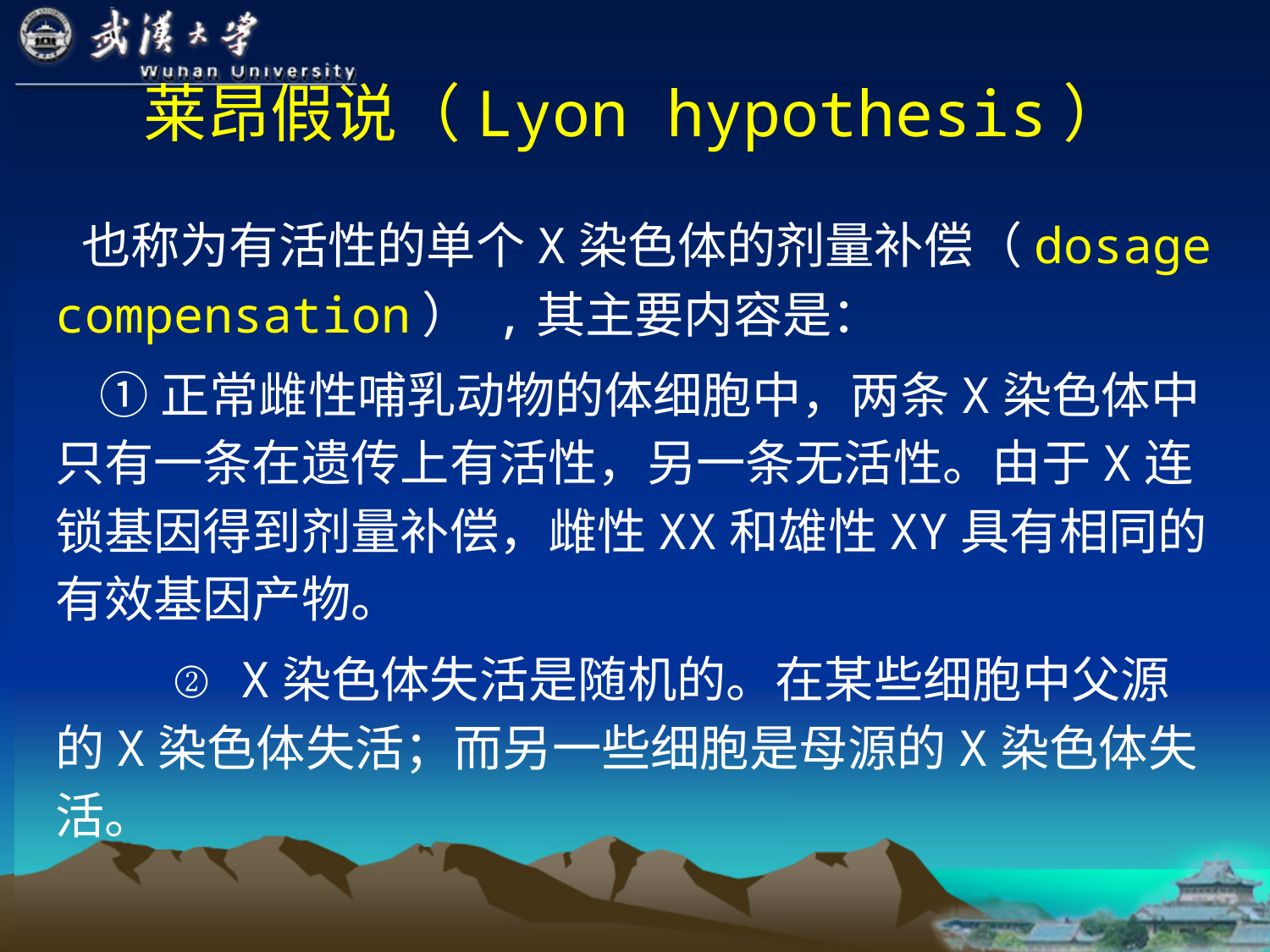

# 莱昂假说（Lyon hypothesis）
 也称为有活性的单个X染色体的剂量补偿（dosage compensation） ,其主要内容是：
    ①正常雌性哺乳动物的体细胞中，两条X染色体中只有一条在遗传上有活性，另一条无活性。由于X连锁基因得到剂量补偿，雌性XX和雄性XY具有相同的有效基因产物。
    ② X染色体失活是随机的。在某些细胞中父源的X染色体失活；而另一些细胞是母源的X染色体失活。